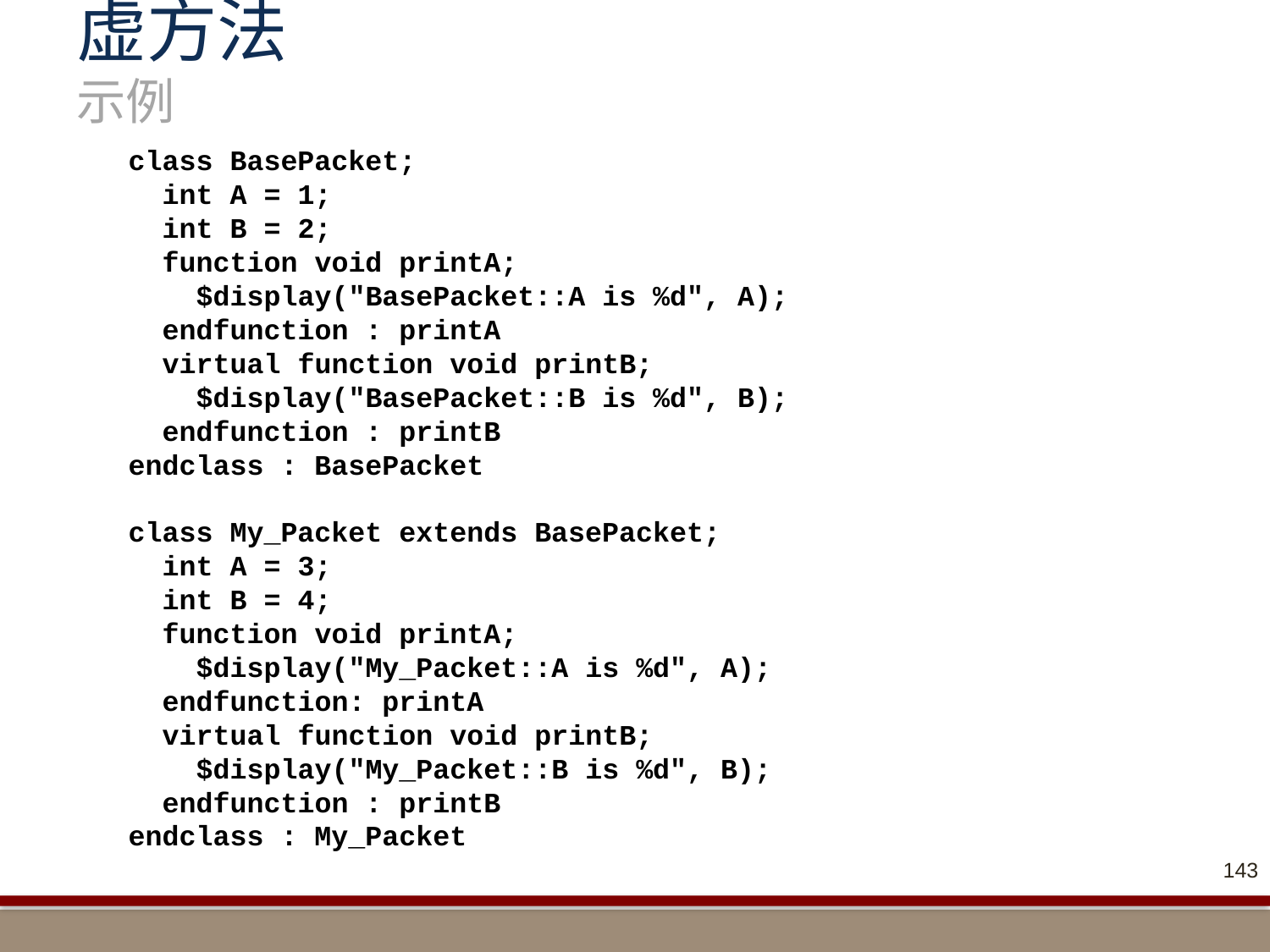

# 虚方法 示例
class BasePacket;
  int A = 1;
  int B = 2;
  function void printA;
    $display("BasePacket::A is %d", A);
  endfunction : printA
  virtual function void printB;
    $display("BasePacket::B is %d", B);
  endfunction : printB
endclass : BasePacket

class My_Packet extends BasePacket;
  int A = 3;
  int B = 4;
  function void printA;
    $display("My_Packet::A is %d", A);
  endfunction: printA
  virtual function void printB;
    $display("My_Packet::B is %d", B);
  endfunction : printB
endclass : My_Packet
143